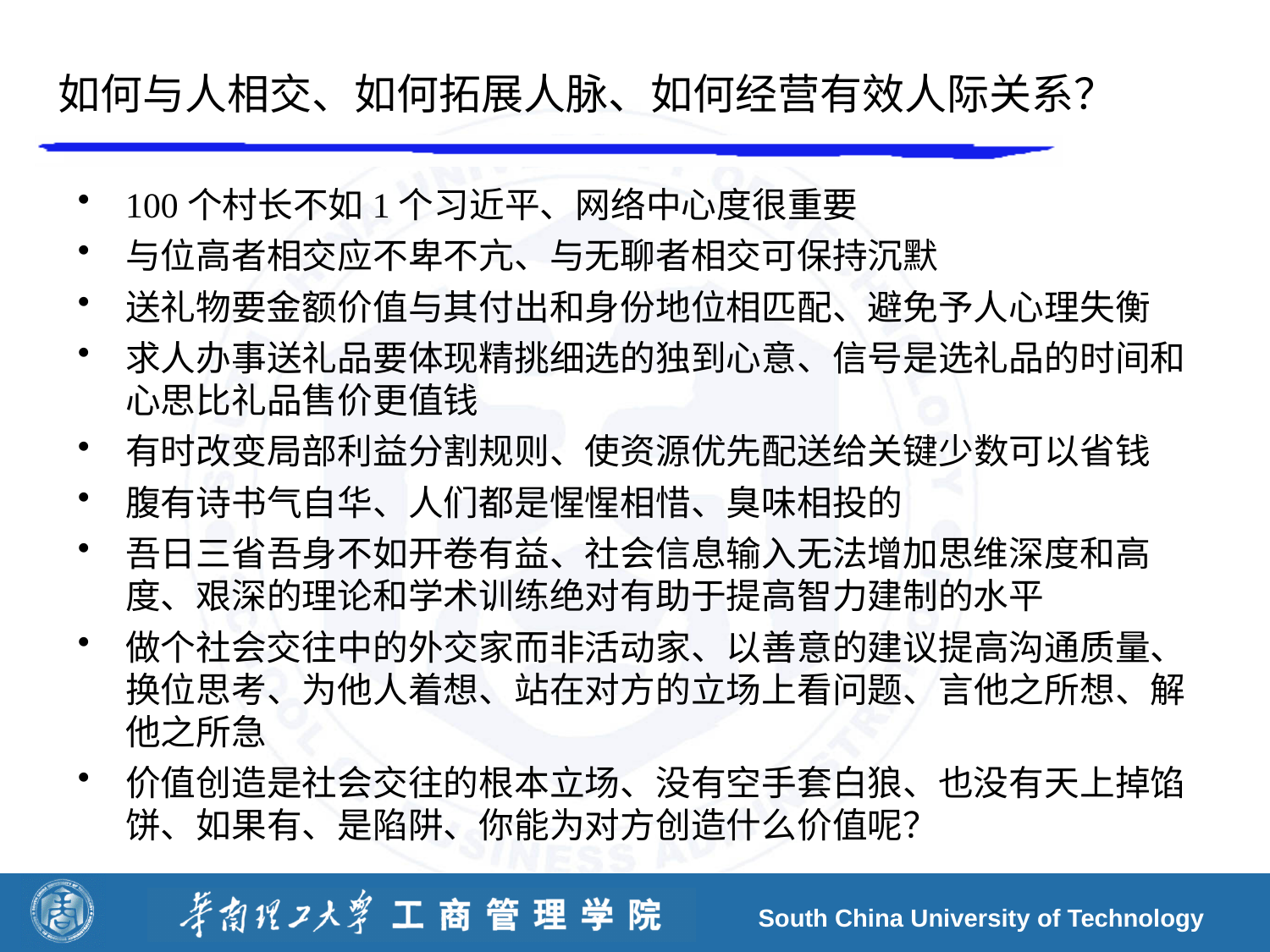

# 如何与人相交、如何拓展人脉、如何经营有效人际关系？
100个村长不如1个习近平、网络中心度很重要
与位高者相交应不卑不亢、与无聊者相交可保持沉默
送礼物要金额价值与其付出和身份地位相匹配、避免予人心理失衡
求人办事送礼品要体现精挑细选的独到心意、信号是选礼品的时间和心思比礼品售价更值钱
有时改变局部利益分割规则、使资源优先配送给关键少数可以省钱
腹有诗书气自华、人们都是惺惺相惜、臭味相投的
吾日三省吾身不如开卷有益、社会信息输入无法增加思维深度和高度、艰深的理论和学术训练绝对有助于提高智力建制的水平
做个社会交往中的外交家而非活动家、以善意的建议提高沟通质量、换位思考、为他人着想、站在对方的立场上看问题、言他之所想、解他之所急
价值创造是社会交往的根本立场、没有空手套白狼、也没有天上掉馅饼、如果有、是陷阱、你能为对方创造什么价值呢？
South China University of Technology